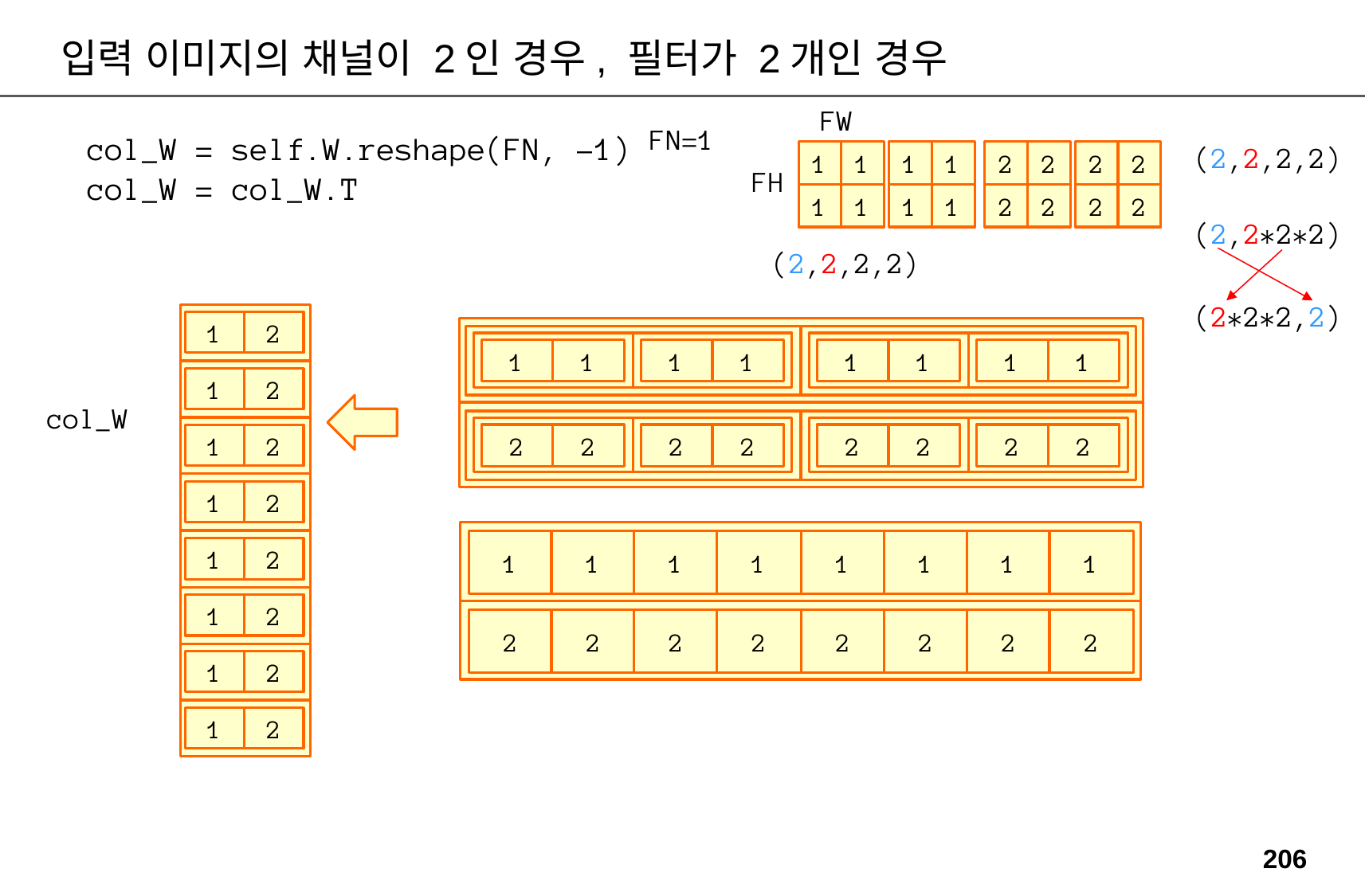

입력 이미지의 채널이 2인 경우, 필터가 2개인 경우
FW
FN=1
col_W = self.W.reshape(FN, -1)
col_W = col_W.T
(2,2,2,2)
1
1
1
1
2
2
2
2
FH
1
1
1
1
2
2
2
2
(2,2*2*2)
(2,2,2,2)
(2*2*2,2)

1
2

1
1
1
1

1
1
1
1

1
2
col_W

2
2
2
2

2
2
2
2

1
2

1
2

1
1
1
1
1
1
1
1
1
2

1
2

2
2
2
2
2
2
2
2

1
2

1
2